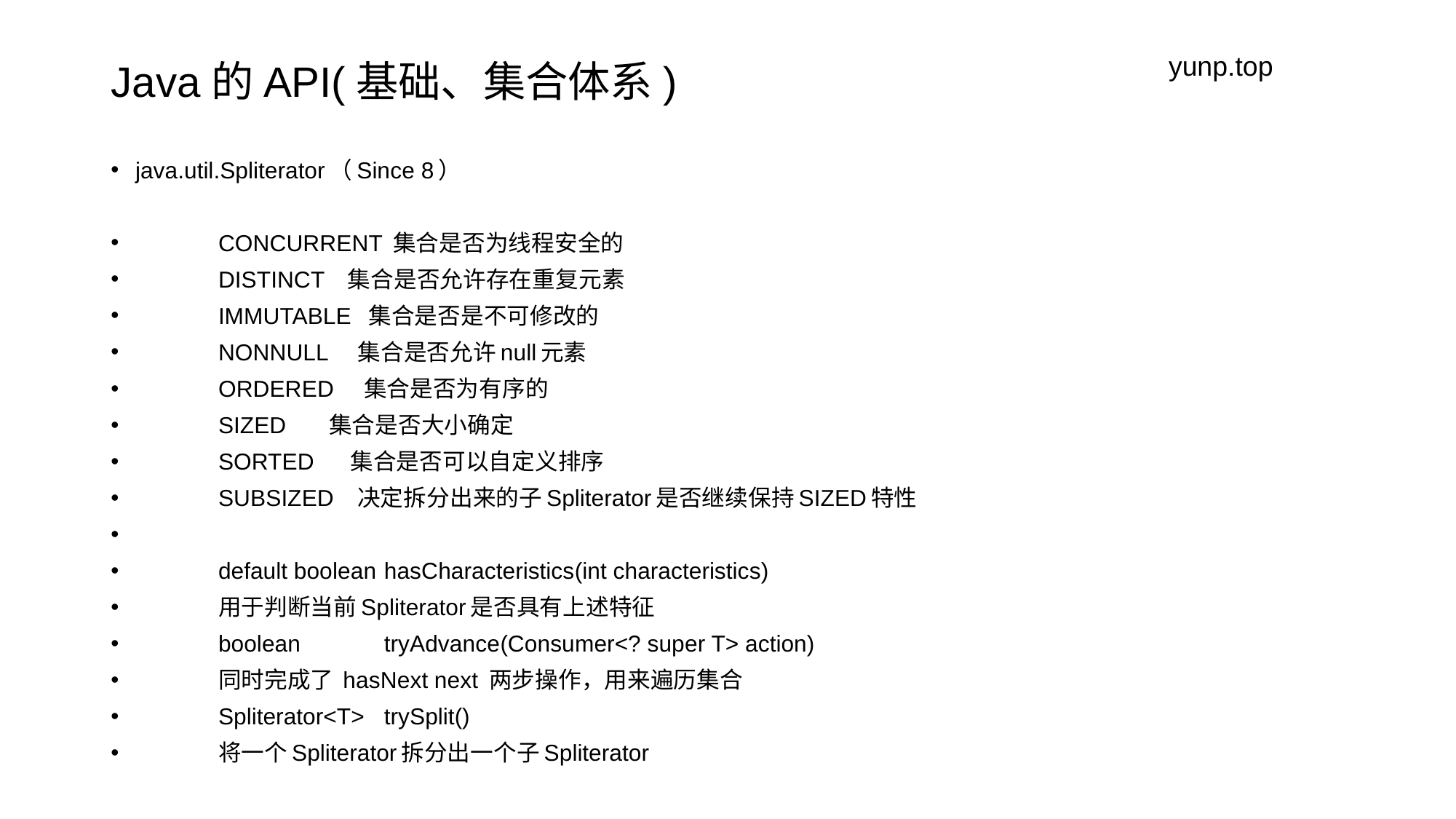

# Java的API(基础、集合体系)
yunp.top
java.util.Spliterator（Since 8）

	CONCURRENT 集合是否为线程安全的
	DISTINCT   集合是否允许存在重复元素
	IMMUTABLE  集合是否是不可修改的
	NONNULL    集合是否允许null元素
	ORDERED    集合是否为有序的
	SIZED      集合是否大小确定
	SORTED     集合是否可以自定义排序
	SUBSIZED   决定拆分出来的子Spliterator是否继续保持SIZED特性

	default boolean 	hasCharacteristics​(int characteristics)
	用于判断当前Spliterator是否具有上述特征
	boolean 	tryAdvance​(Consumer<? super T> action)
	同时完成了 hasNext next 两步操作，用来遍历集合
	Spliterator<T> 	trySplit()
	将一个Spliterator拆分出一个子Spliterator